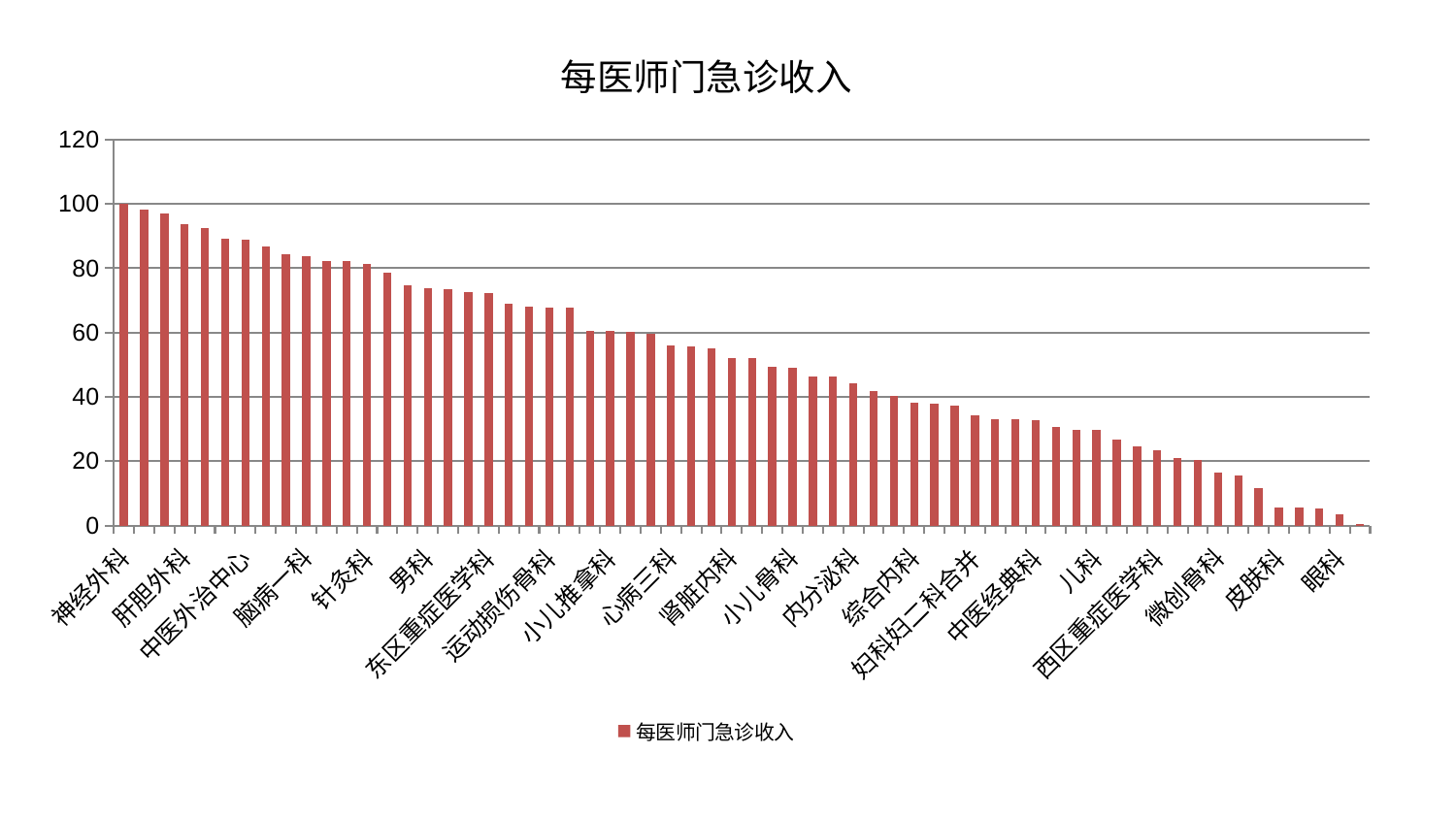

### Chart: 每医师门急诊收入

| Category | 每医师门急诊收入 |
|---|---|
| 神经外科 | 99.91250418938533 |
| 消化内科 | 98.17014580027403 |
| 耳鼻喉科 | 96.98411727637735 |
| 肝胆外科 | 93.57733600330008 |
| 脊柱骨科 | 92.39896873058497 |
| 口腔科 | 89.17008811688045 |
| 中医外治中心 | 88.88472940959906 |
| 康复科 | 86.73831990306896 |
| 治未病中心 | 84.33611184359661 |
| 脑病一科 | 83.63408549897026 |
| 乳腺甲状腺外科 | 82.37257902105401 |
| 东区肾病科 | 82.27562264487094 |
| 针灸科 | 81.49045728417941 |
| 重症医学科 | 78.62317635464476 |
| 肾病科 | 74.58527740381138 |
| 男科 | 73.9254990325418 |
| 心血管内科 | 73.5044489378841 |
| 肛肠科 | 72.53403068539235 |
| 东区重症医学科 | 72.32998035720884 |
| 脑病三科 | 68.9103057092049 |
| 脾胃科消化科合并 | 67.97739822828657 |
| 运动损伤骨科 | 67.86154818064767 |
| 推拿科 | 67.76611432256625 |
| 心病一科 | 60.67209294882765 |
| 小儿推拿科 | 60.382292458168884 |
| 神经内科 | 60.15181891375965 |
| 脑病二科 | 59.544731412639365 |
| 心病三科 | 55.862983736692094 |
| 身心医学科 | 55.610398734732854 |
| 显微骨科 | 55.197179911825444 |
| 肾脏内科 | 52.208742269315756 |
| 肝病科 | 52.11418139337074 |
| 胸外科 | 49.29038219890973 |
| 小儿骨科 | 49.03843046090031 |
| 呼吸内科 | 46.46866159180831 |
| 脾胃病科 | 46.42623690535641 |
| 内分泌科 | 44.05273209682154 |
| 美容皮肤科 | 41.94228804564197 |
| 关节骨科 | 40.397331071538176 |
| 综合内科 | 38.317307819920046 |
| 周围血管科 | 37.77613390761656 |
| 心病四科 | 37.12984774300707 |
| 妇科妇二科合并 | 34.20791609065053 |
| 老年医学科 | 33.06155387142849 |
| 创伤骨科 | 32.91390450965048 |
| 中医经典科 | 32.7449065184817 |
| 心病二科 | 30.522633439589274 |
| 风湿病科 | 29.852299849132024 |
| 儿科 | 29.737068427835055 |
| 妇科 | 26.801624374698797 |
| 医院 | 24.74292830407179 |
| 西区重症医学科 | 23.40160034433407 |
| 肿瘤内科 | 20.9766521216719 |
| 妇二科 | 20.273641412603727 |
| 微创骨科 | 16.376411842671224 |
| 泌尿外科 | 15.689839316125664 |
| 产科 | 11.698874297318596 |
| 皮肤科 | 5.700954697016836 |
| 骨科 | 5.457407371047096 |
| 血液科 | 5.2769918157914875 |
| 眼科 | 3.5106965067128737 |
| 普通外科 | 0.4405175972831632 |
260